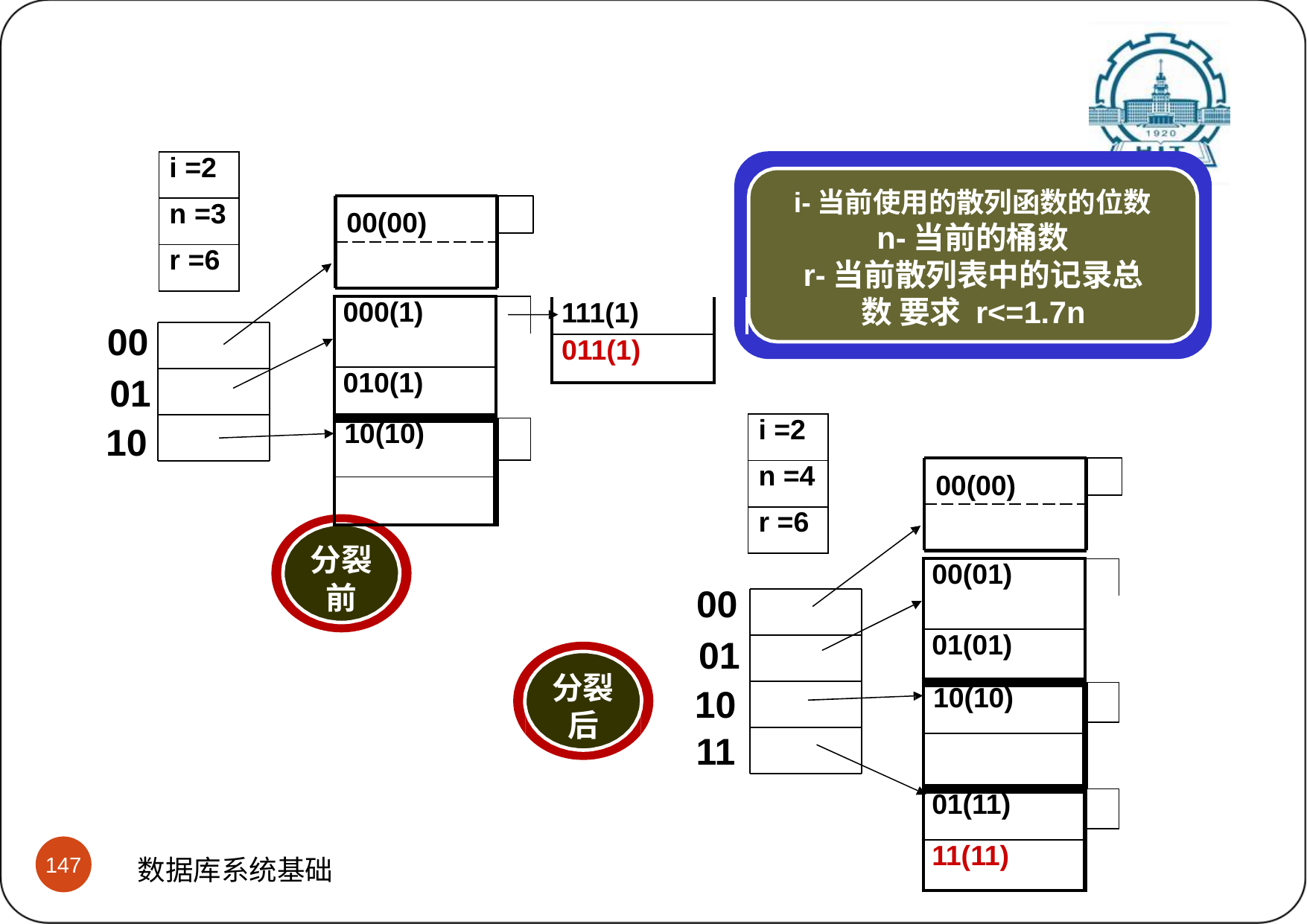

# 线性散列索引
(3)操作示例

| i =2 |
| --- |
| n =3 |
| r =6 |

|  |  |
| --- | --- |
| 111(1) |  |
|  |  |
| 011(1) |  |
i-当前使用的散列函数的位数
n-当前的桶数
r-当前散列表中的记录总数 要求 r<=1.7n

00(00)

| 000(1) |  |
| --- | --- |
|  |  |
| 010(1) |  |
| 10(10) |  |
|  |  |
|  |  |

00
01
10

| i =2 |
| --- |
| n =4 |
| r =6 |

00(00)

分裂 前

| 00(01) |  |
| --- | --- |
|  |  |
| 01(01) |  |
| 10(10) |  |
|  |  |
|  |  |
| 01(11) |  |
|  |  |
| 11(11) |  |
00
01
10
11

分裂 后